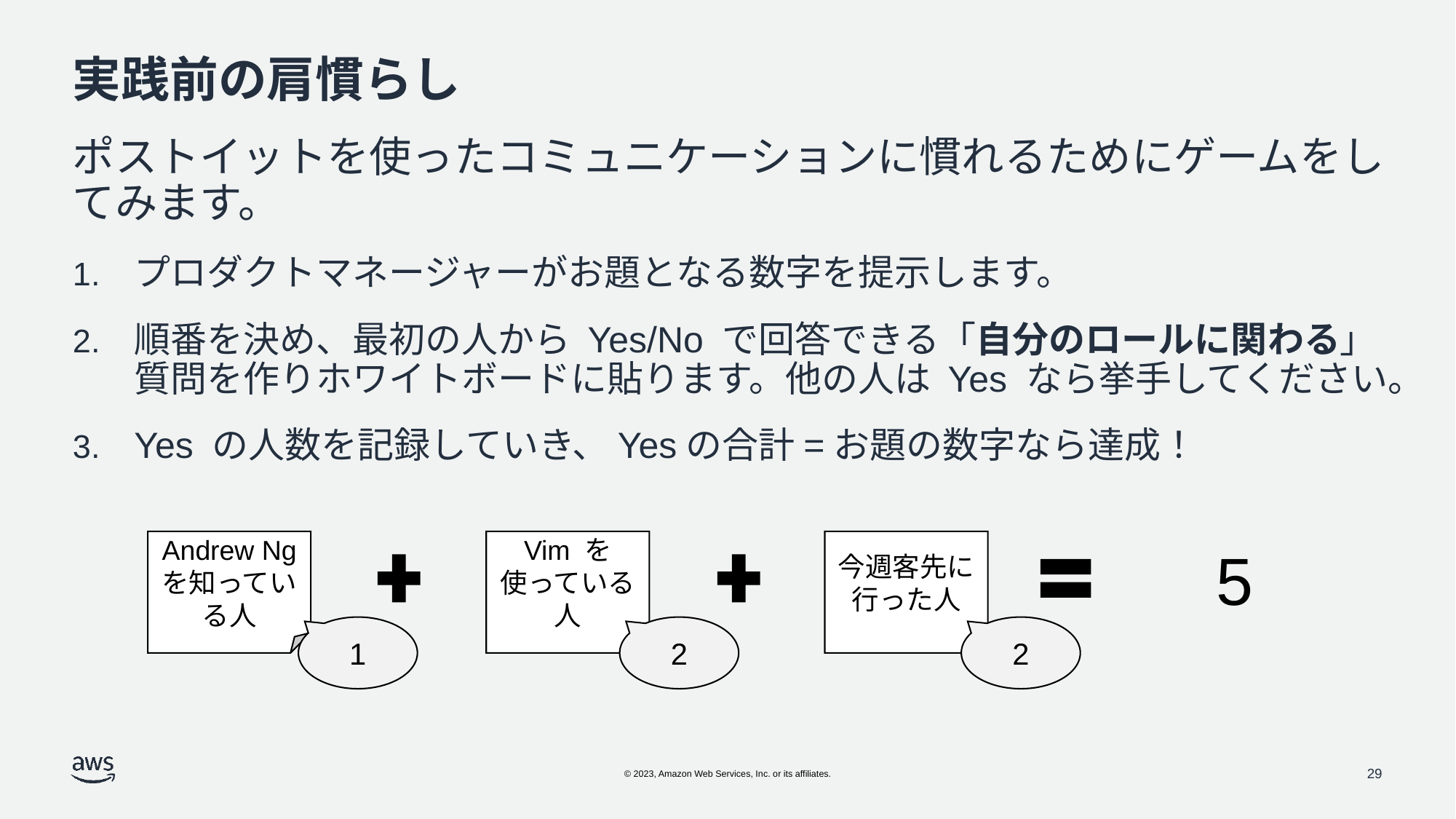

# 実践前の肩慣らし
ポストイットを使ったコミュニケーションに慣れるためにゲームをしてみます。
プロダクトマネージャーがお題となる数字を提示します。
順番を決め、最初の人から Yes/No で回答できる「自分のロールに関わる」
質問を作りホワイトボードに貼ります。他の人は Yes なら挙手してください。
Yes の人数を記録していき、Yesの合計=お題の数字なら達成！
Andrew Ng を知っている人
Vim を
使っている人
今週客先に行った人
5

1
2
2
29